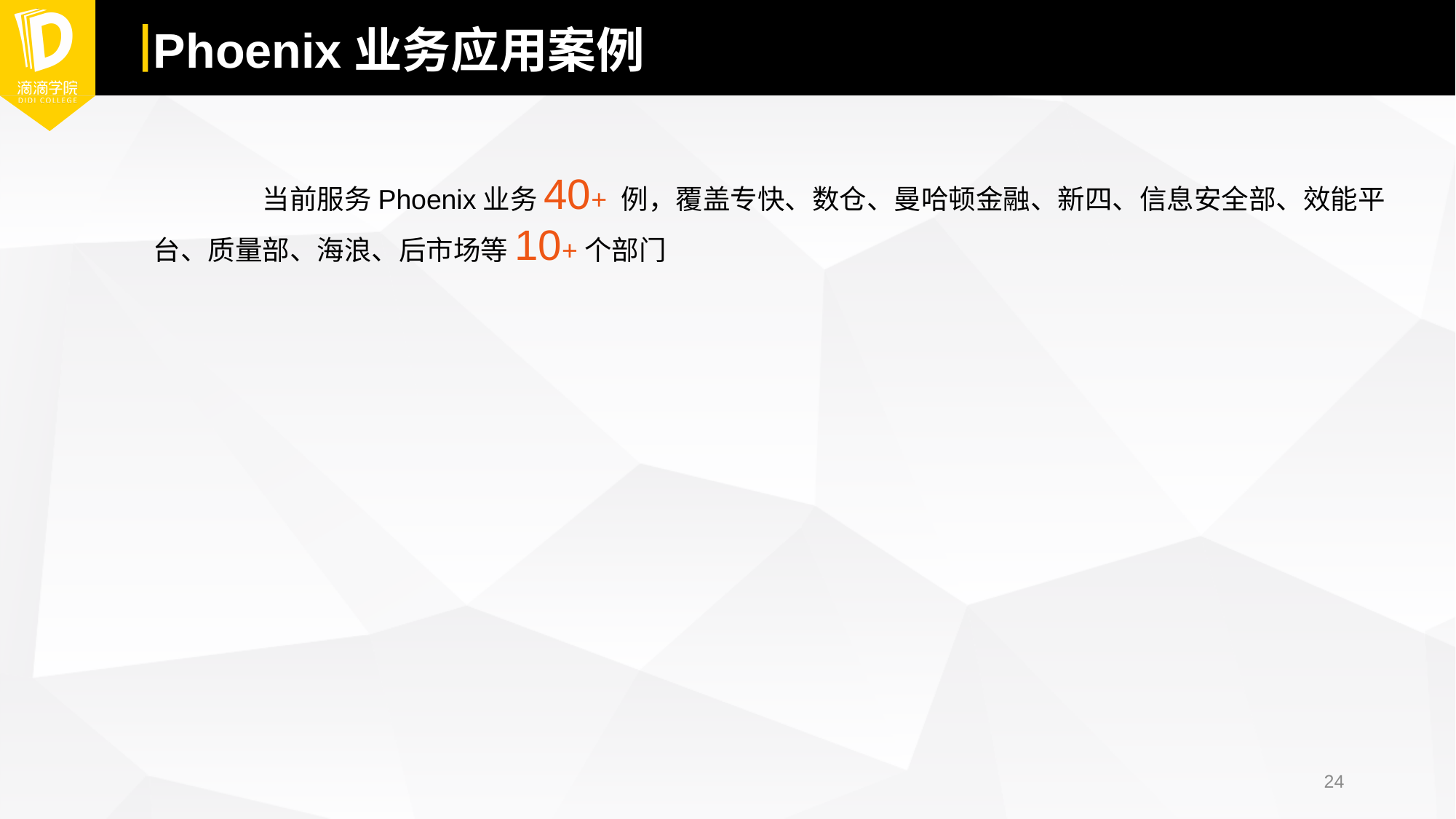

# Phoenix业务应用案例
	当前服务Phoenix业务40+ 例，覆盖专快、数仓、曼哈顿金融、新四、信息安全部、效能平台、质量部、海浪、后市场等10+个部门
24